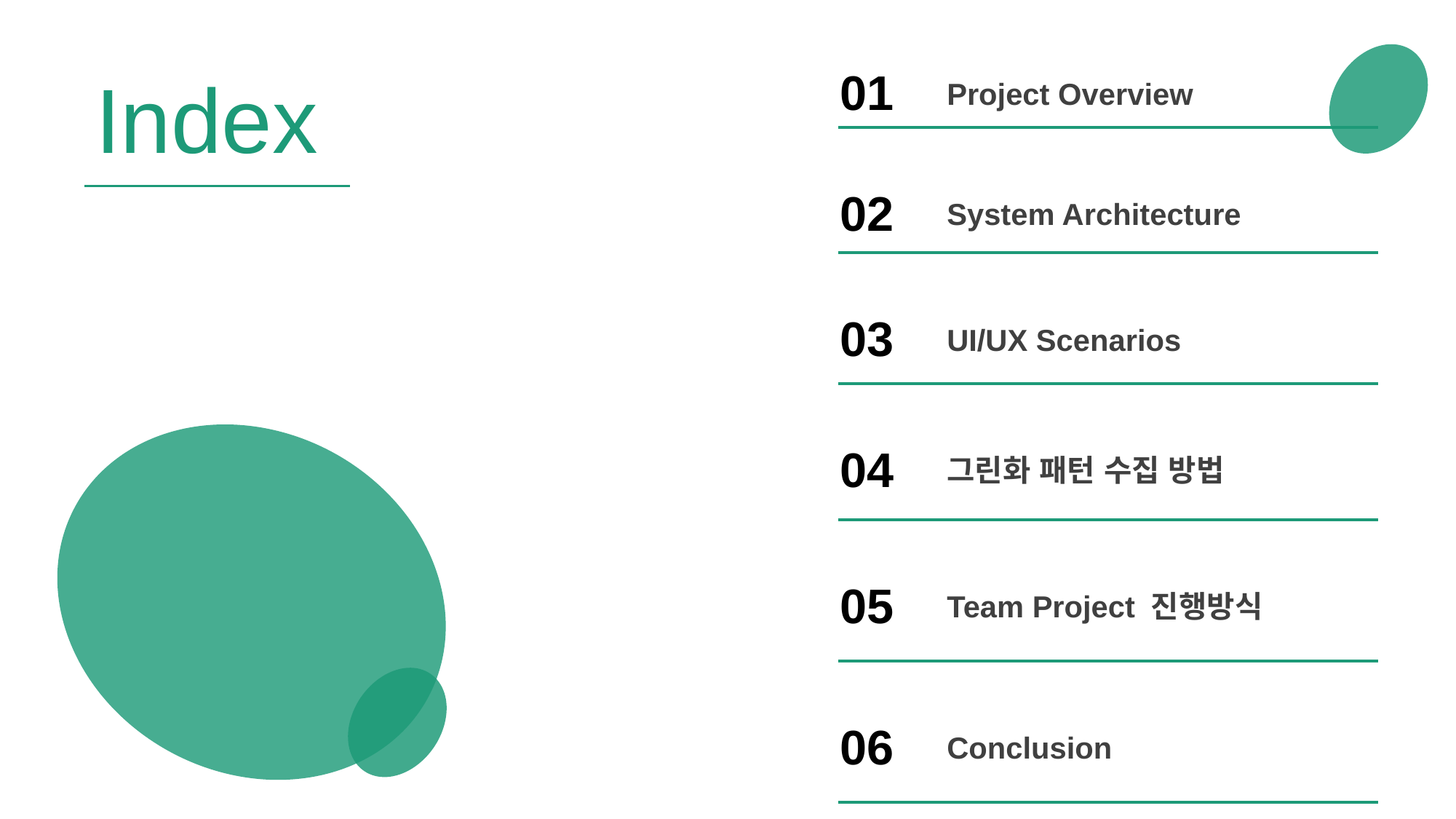

01
Project Overview
Index
02
System Architecture
03
UI/UX Scenarios

04
그린화 패턴 수집 방법
05
Team Project 진행방식

06
Conclusion